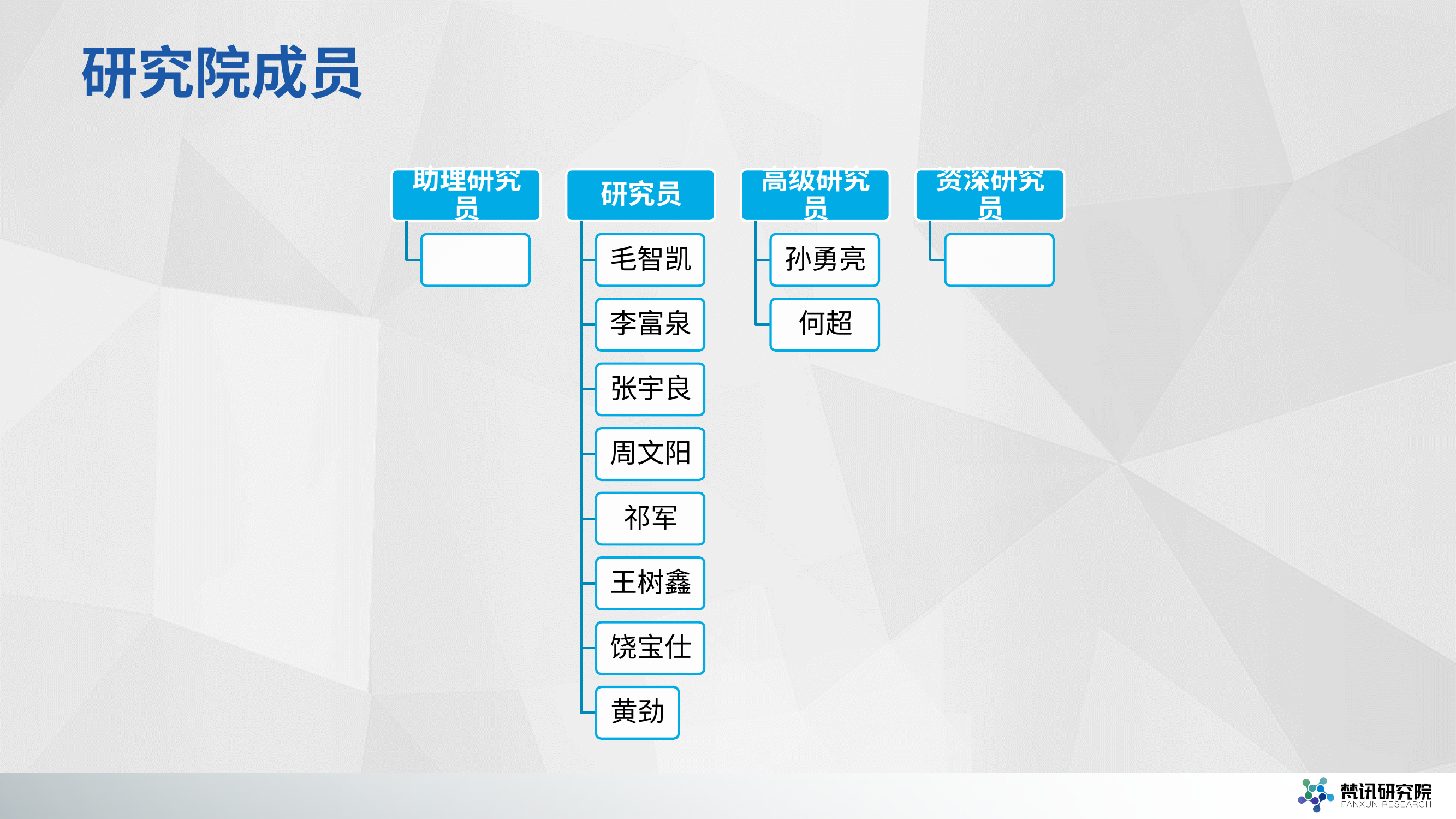

# 研究院成员
助理研究员

研究员
毛智凯
李富泉
张宇良
周文阳
祁军
王树鑫
饶宝仕
黄劲
高级研究员
孙勇亮
何超
资深研究员